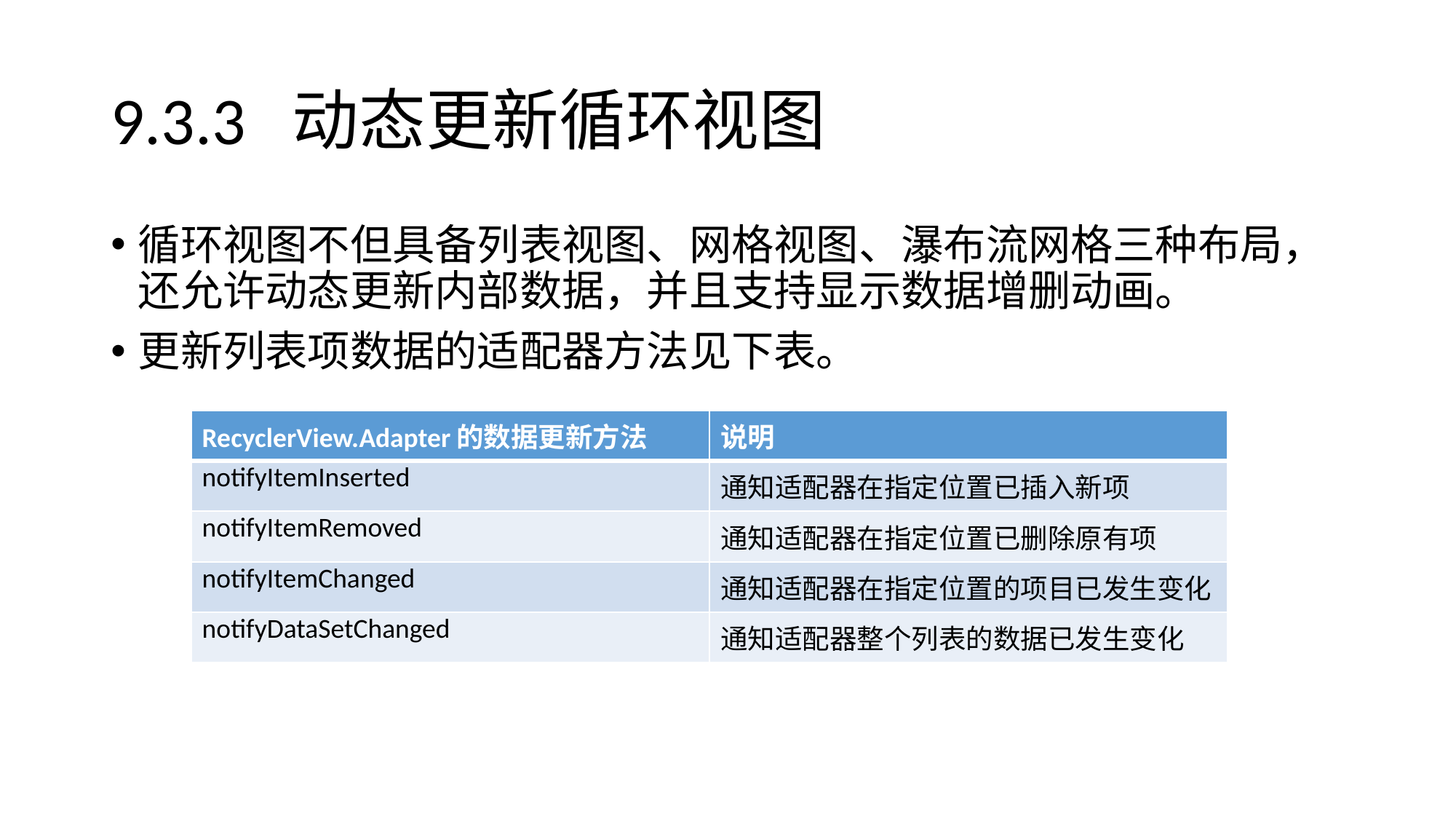

# 9.3.3  动态更新循环视图
循环视图不但具备列表视图、网格视图、瀑布流网格三种布局，还允许动态更新内部数据，并且支持显示数据增删动画。
更新列表项数据的适配器方法见下表。

| RecyclerView.Adapter的数据更新方法 | 说明 |
| --- | --- |
| notifyItemInserted | 通知适配器在指定位置已插入新项 |
| notifyItemRemoved | 通知适配器在指定位置已删除原有项 |
| notifyItemChanged | 通知适配器在指定位置的项目已发生变化 |
| notifyDataSetChanged | 通知适配器整个列表的数据已发生变化 |